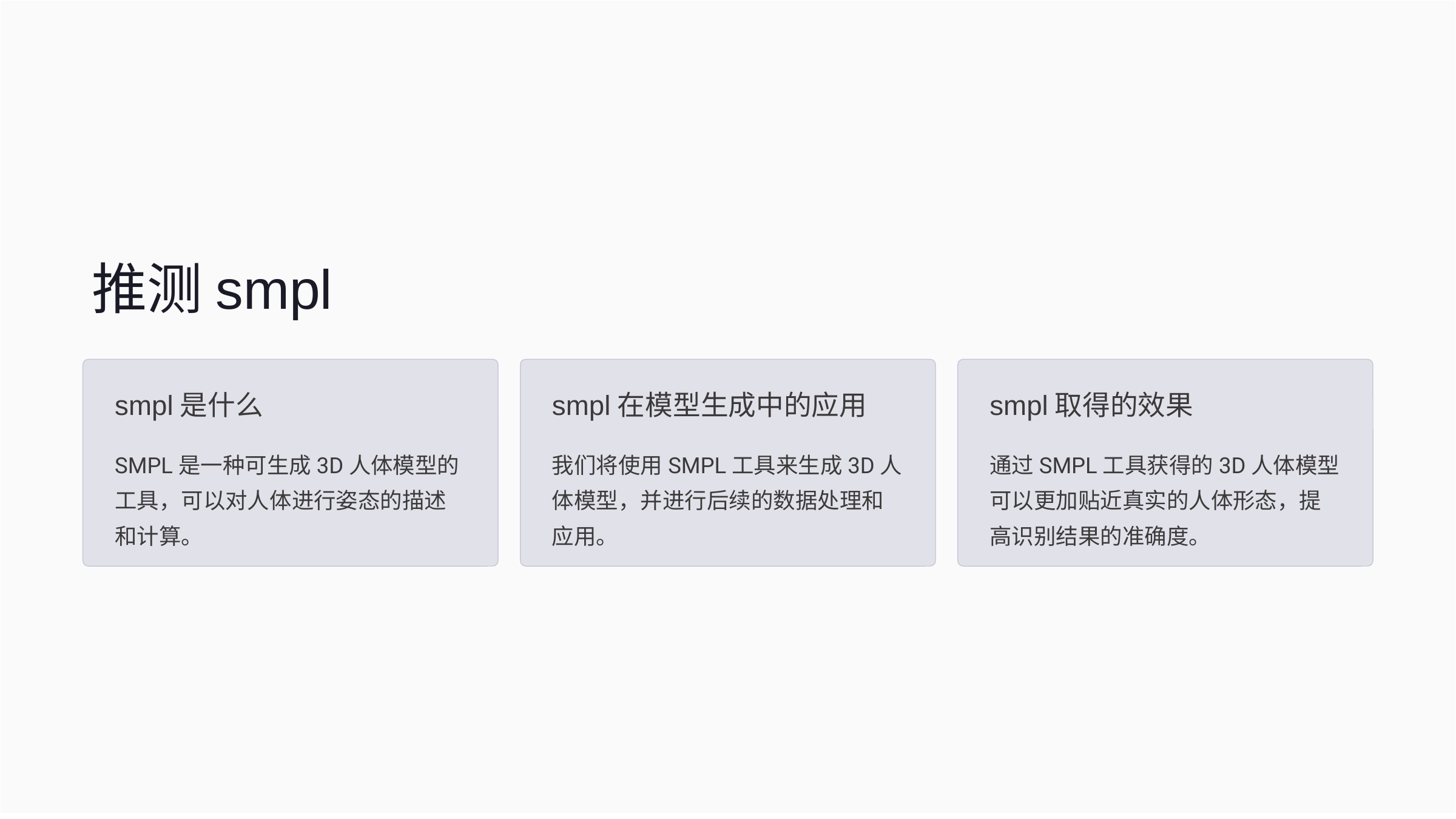

推测smpl

smpl是什么
smpl在模型生成中的应用
smpl取得的效果
SMPL是一种可生成3D人体模型的工具，可以对人体进行姿态的描述和计算。
我们将使用SMPL工具来生成3D人体模型，并进行后续的数据处理和应用。
通过SMPL工具获得的3D人体模型可以更加贴近真实的人体形态，提高识别结果的准确度。